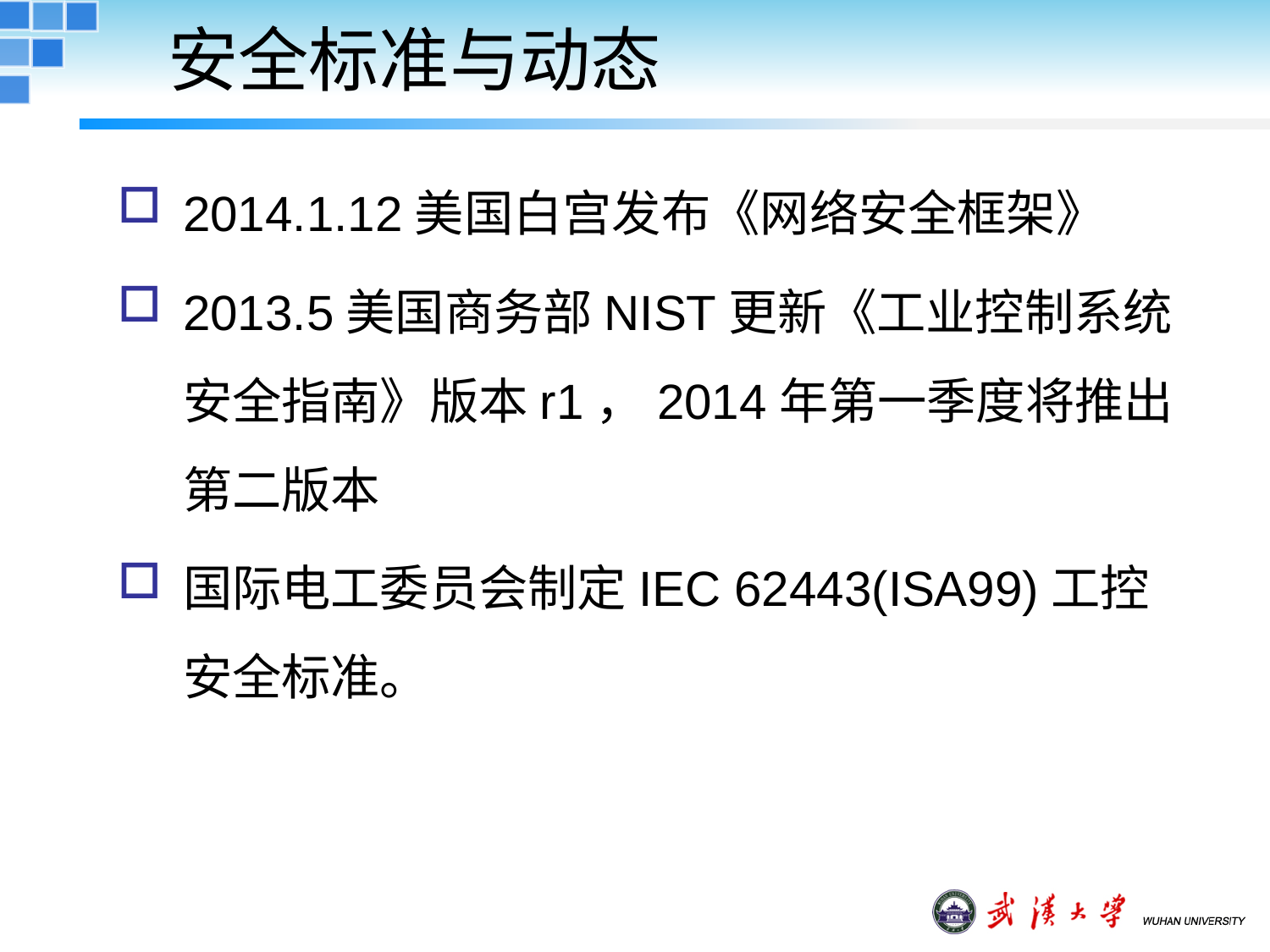

# 安全标准与动态
2014.1.12美国白宫发布《网络安全框架》
2013.5美国商务部NIST更新《工业控制系统安全指南》版本r1，2014年第一季度将推出第二版本
国际电工委员会制定IEC 62443(ISA99)工控安全标准。